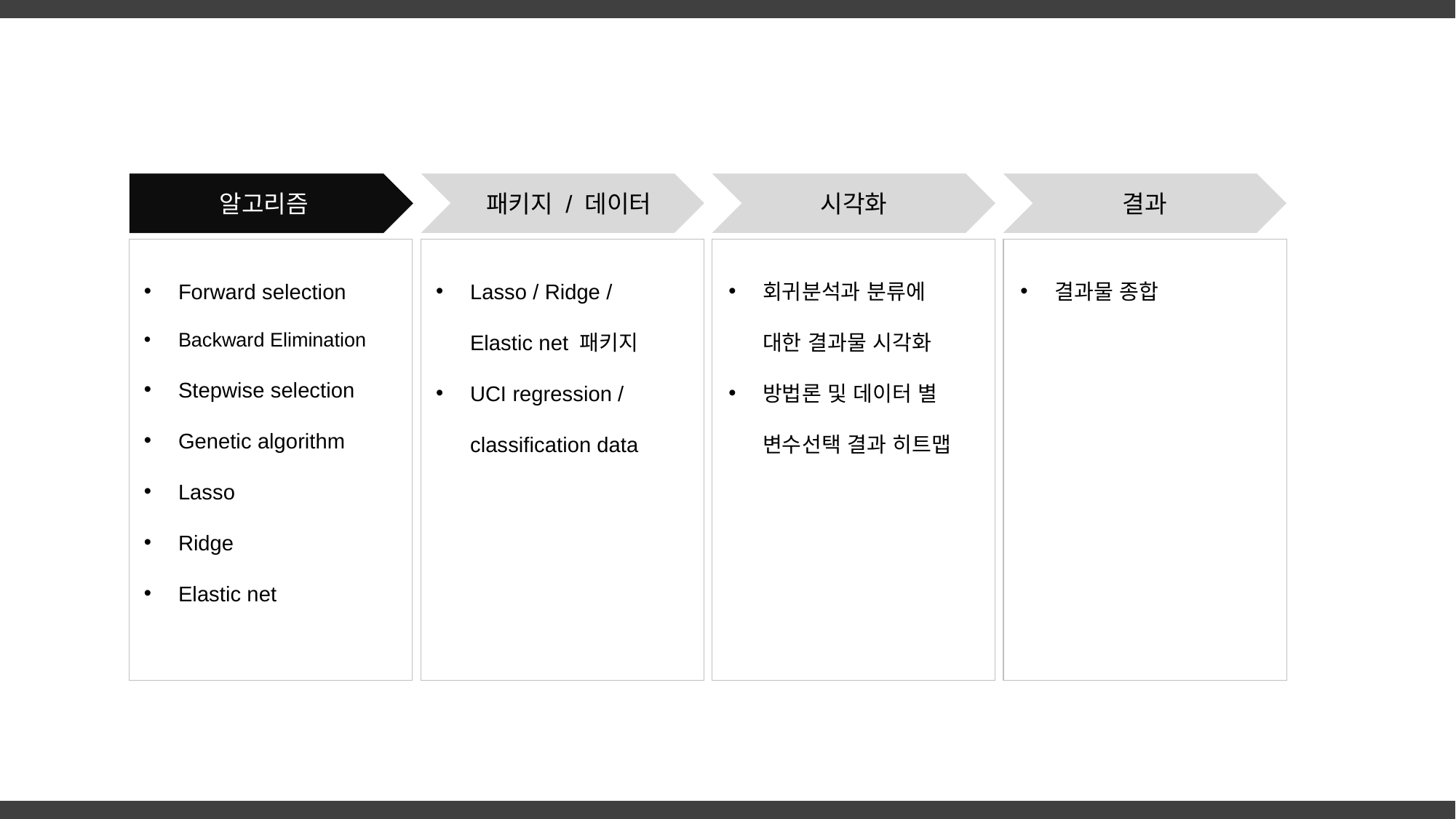

패키지 / 데이터
시각화
결과
알고리즘

Forward selection
Backward Elimination
Stepwise selection
Genetic algorithm
Lasso
Ridge
Elastic net
Lasso / Ridge / Elastic net 패키지
UCI regression / classification data
회귀분석과 분류에 대한 결과물 시각화
방법론 및 데이터 별
변수선택 결과 히트맵
결과물 종합
2014-2 Business Logistics Team Project